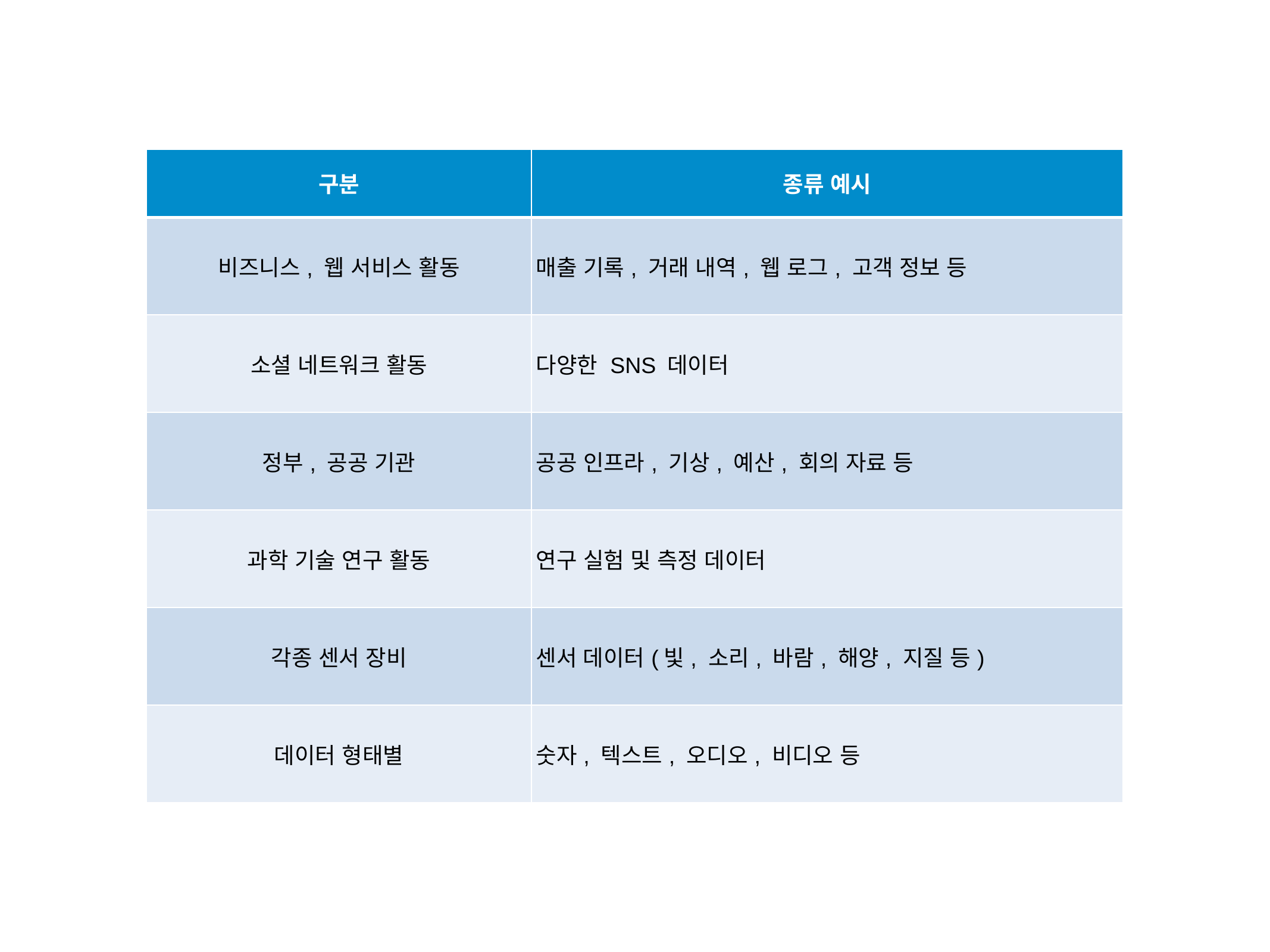

#
| 구분 | 종류 예시 |
| --- | --- |
| 비즈니스, 웹 서비스 활동 | 매출 기록, 거래 내역, 웹 로그, 고객 정보 등 |
| 소셜 네트워크 활동 | 다양한 SNS 데이터 |
| 정부, 공공 기관 | 공공 인프라, 기상, 예산, 회의 자료 등 |
| 과학 기술 연구 활동 | 연구 실험 및 측정 데이터 |
| 각종 센서 장비 | 센서 데이터(빛, 소리, 바람, 해양, 지질 등) |
| 데이터 형태별 | 숫자, 텍스트, 오디오, 비디오 등 |

35